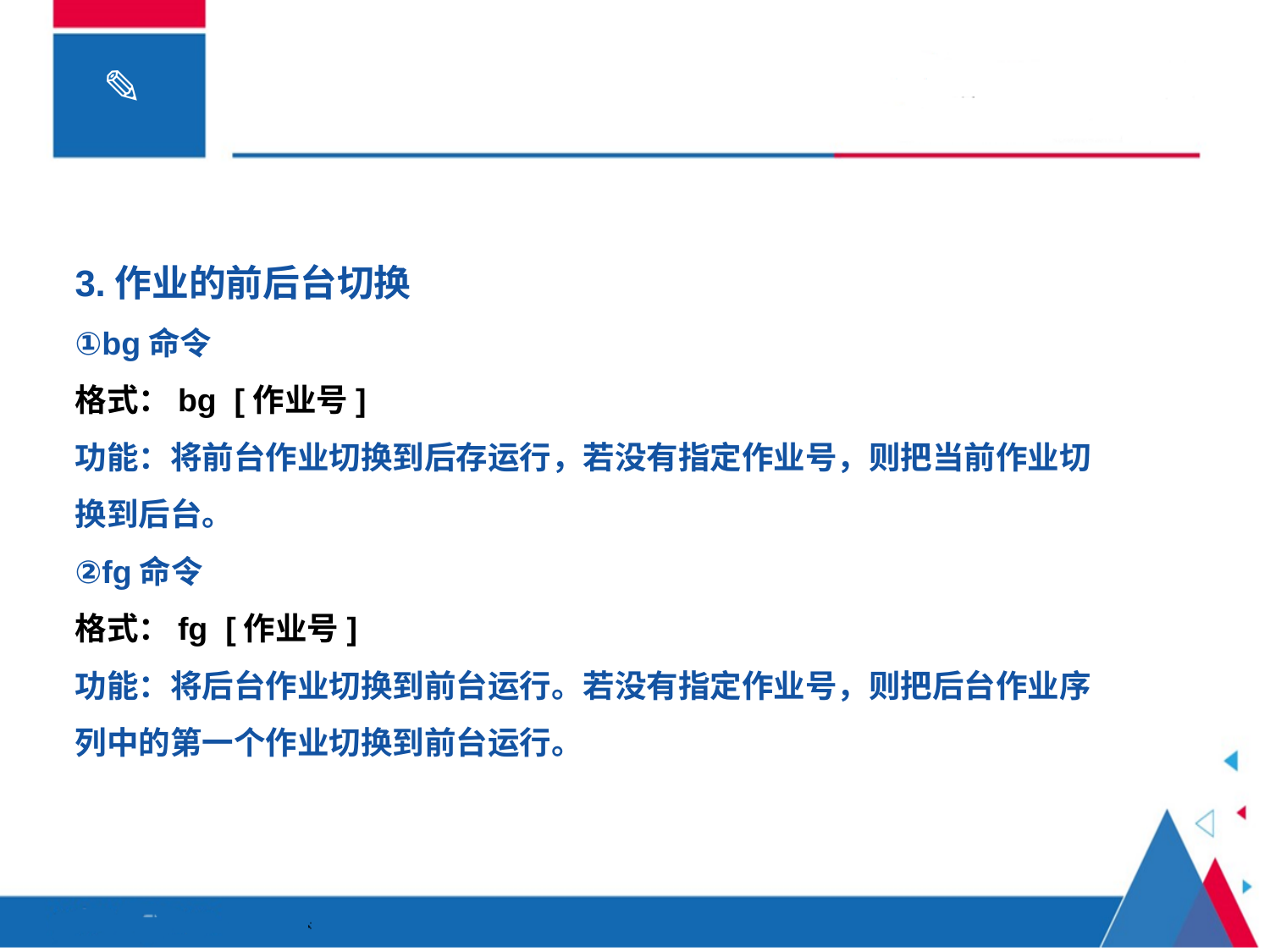

3.作业的前后台切换
①bg命令
格式：bg  [作业号]
功能：将前台作业切换到后存运行，若没有指定作业号，则把当前作业切换到后台。
②fg命令
格式：fg  [作业号]
功能：将后台作业切换到前台运行。若没有指定作业号，则把后台作业序列中的第一个作业切换到前台运行。